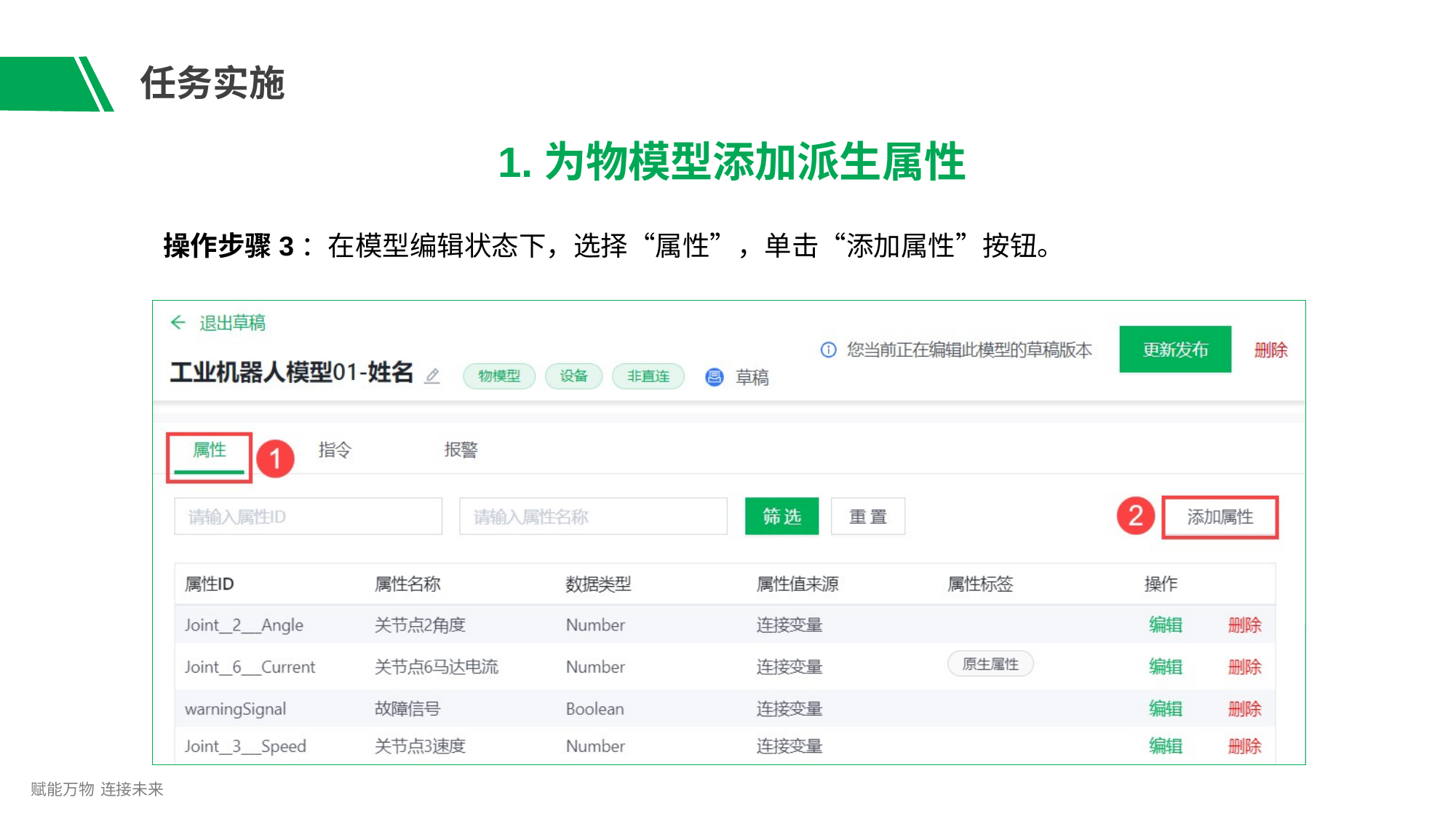

# 任务实施
1.为物模型添加派生属性
操作步骤3：在模型编辑状态下，选择“属性”，单击“添加属性”按钮。

赋能万物 连接未来